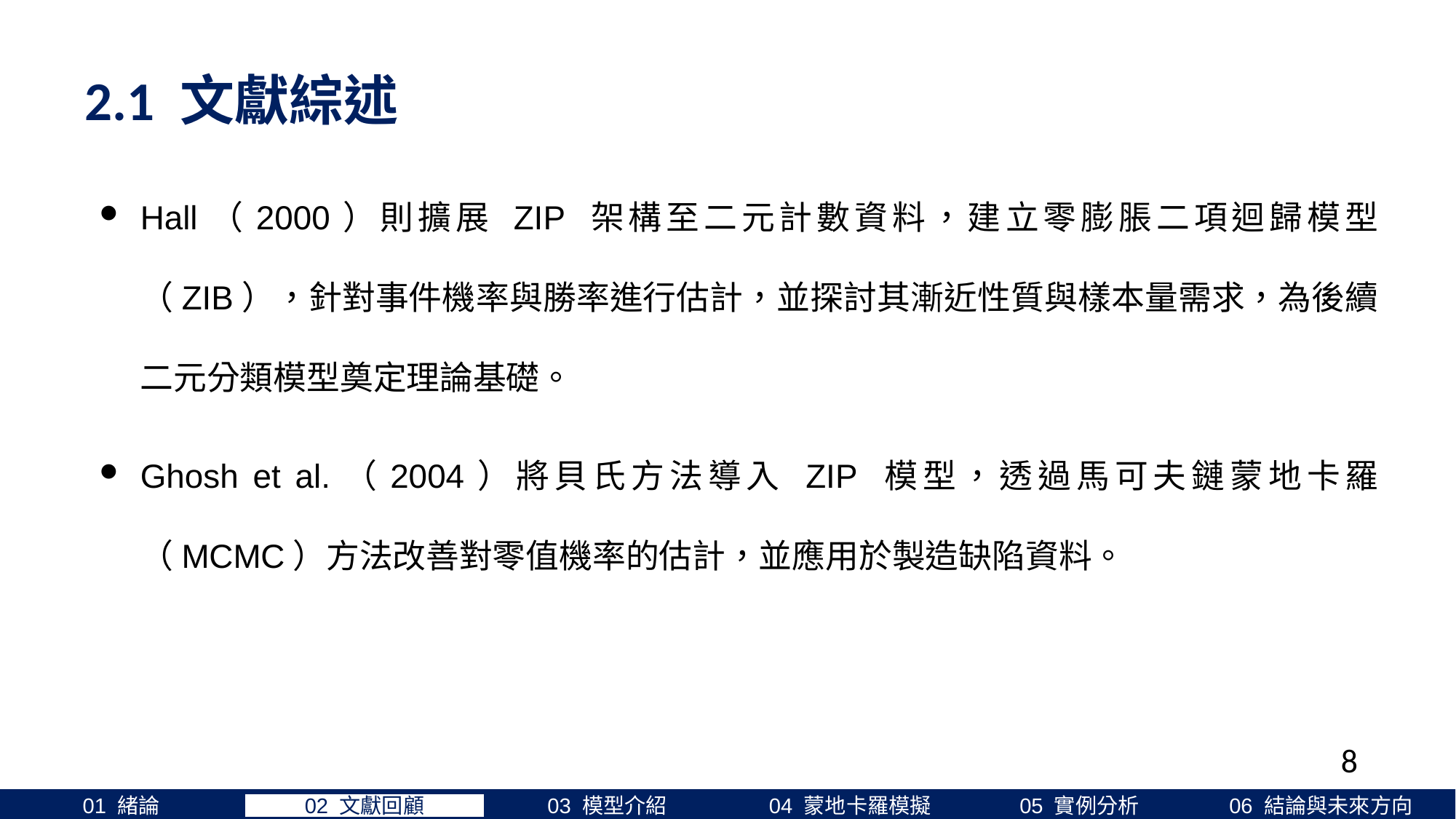

2.1 文獻綜述
Hall（2000）則擴展 ZIP 架構至二元計數資料，建立零膨脹二項迴歸模型（ZIB），針對事件機率與勝率進行估計，並探討其漸近性質與樣本量需求，為後續二元分類模型奠定理論基礎。
Ghosh et al.（2004）將貝氏方法導入 ZIP 模型，透過馬可夫鏈蒙地卡羅（MCMC）方法改善對零值機率的估計，並應用於製造缺陷資料。